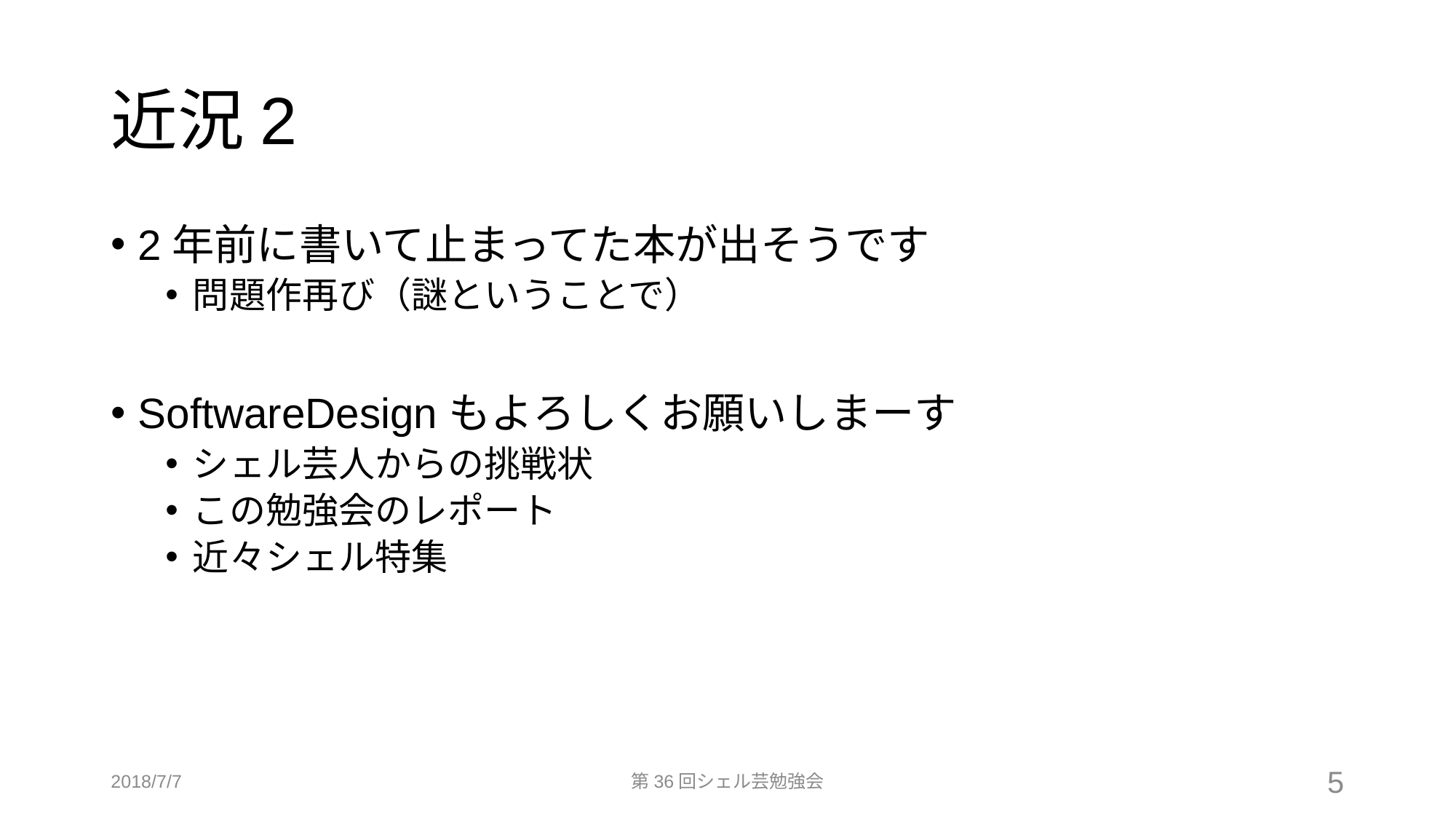

# 近況2
2年前に書いて止まってた本が出そうです
問題作再び（謎ということで）

SoftwareDesignもよろしくお願いしまーす
シェル芸人からの挑戦状
この勉強会のレポート
近々シェル特集
2018/7/7
第36回シェル芸勉強会
5